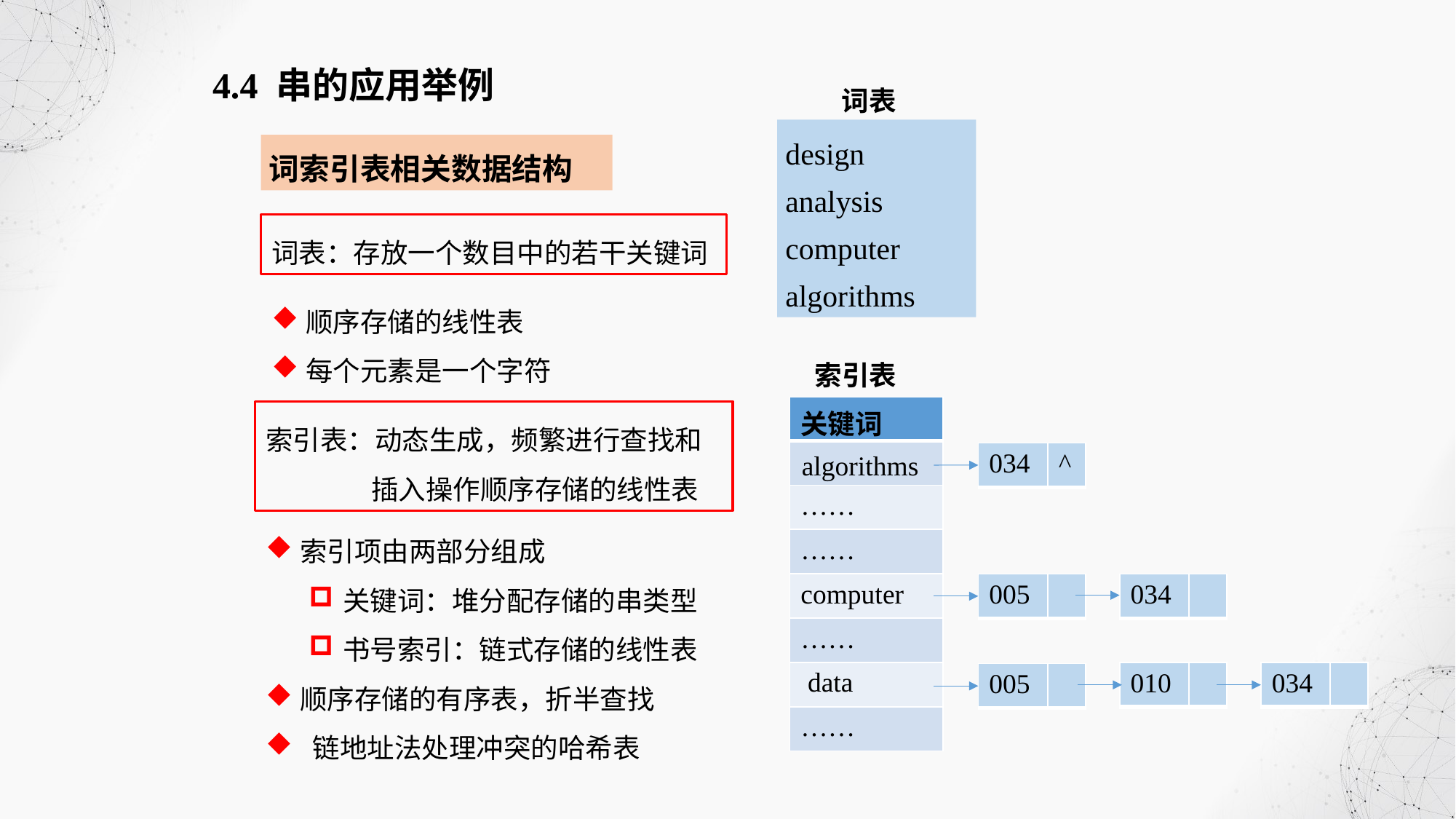

4.4 串的应用举例
词表
design
analysis computer algorithms
词索引表相关数据结构
词表：存放一个数目中的若干关键词
顺序存储的线性表
每个元素是一个字符
索引表
| 关键词 |
| --- |
|  |
| …… |
| …… |
| computer |
| …… |
| data |
| …… |
索引表：动态生成，频繁进行查找和
                插入操作顺序存储的线性表
algorithms
| 034 | ^ |
| --- | --- |
索引项由两部分组成
关键词：堆分配存储的串类型
书号索引：链式存储的线性表
顺序存储的有序表，折半查找
 链地址法处理冲突的哈希表
| 005 |  |
| --- | --- |
| 034 |  |
| --- | --- |
| 010 |  |
| --- | --- |
| 034 |  |
| --- | --- |
| 005 |  |
| --- | --- |